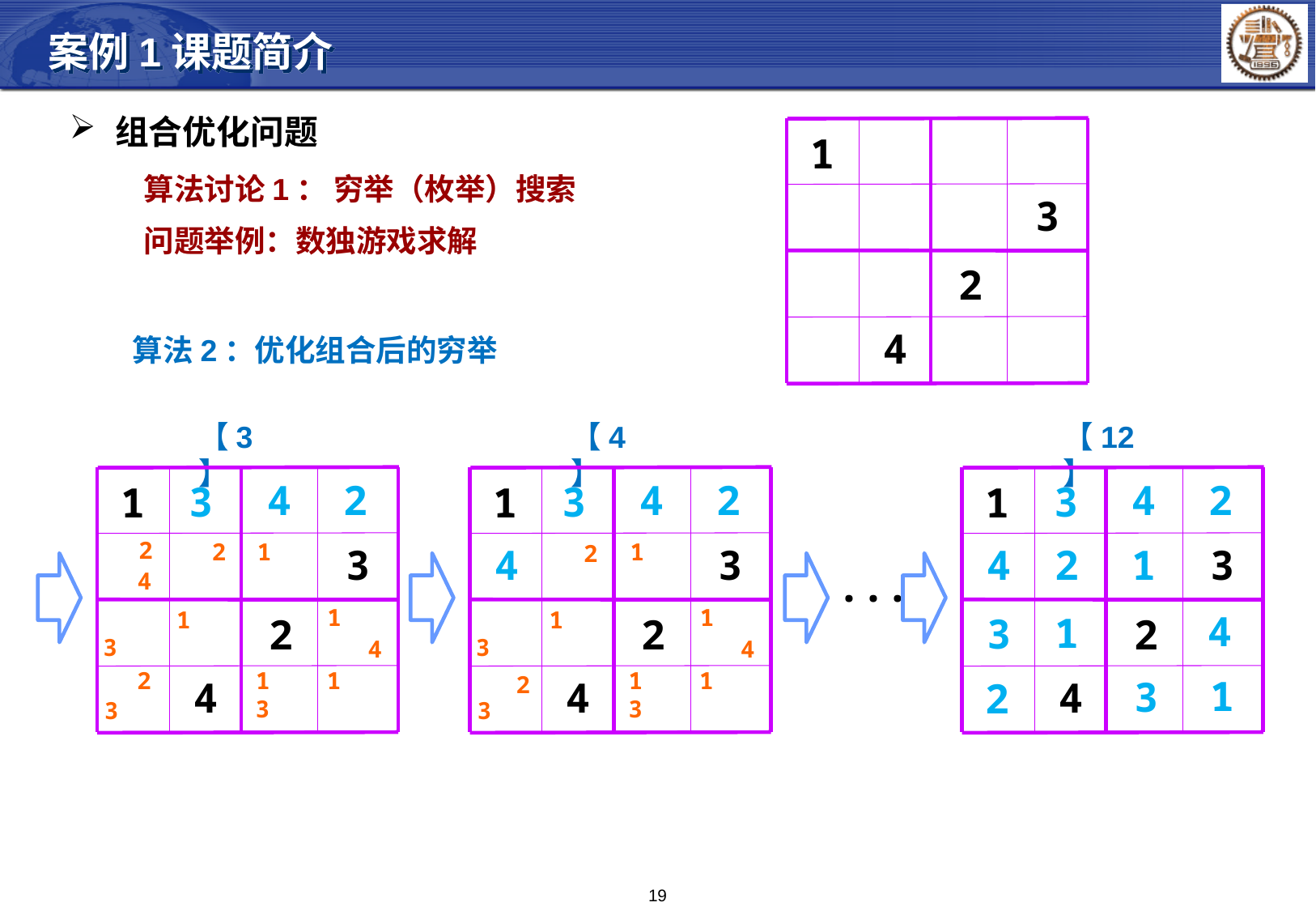

案例1课题简介
组合优化问题
1
算法讨论1： 穷举（枚举）搜索
问题举例：数独游戏求解
3
2
4
算法2：优化组合后的穷举
【3】
【4】
【12】
4
2
4
2
4
2
3
3
3
1
1
1
2
2
1
1
2
3
3
3
4
4
1
2

...
4
1
1
1
1
4
1
3
2
2
2
3
3
4
4
1
1
2
1
1
2
1
3
4
4
4
2
3
3
3
3
19